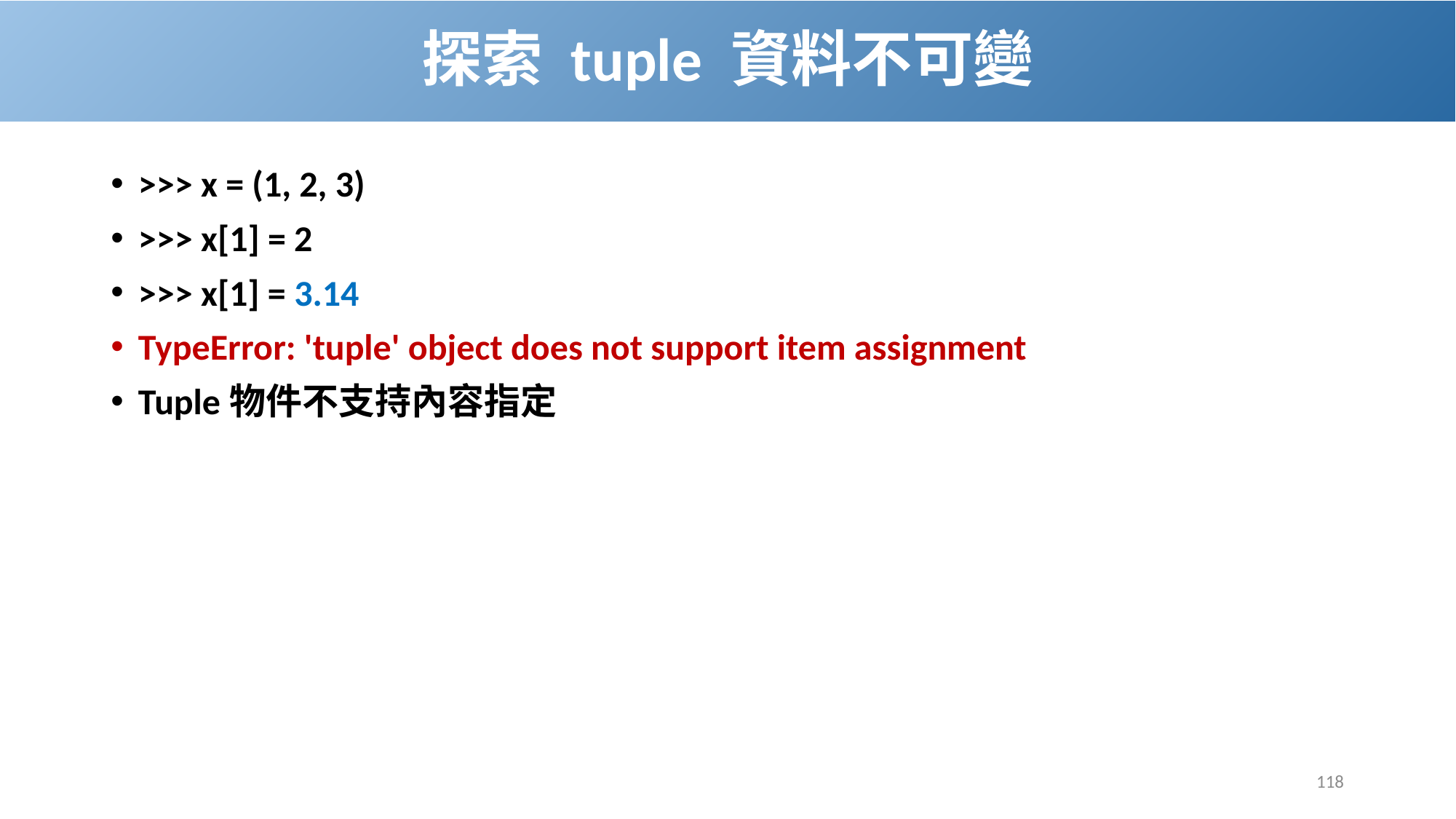

# 探索 tuple 資料不可變
>>> x = (1, 2, 3)
>>> x[1] = 2
>>> x[1] = 3.14
TypeError: 'tuple' object does not support item assignment
Tuple物件不支持內容指定
118